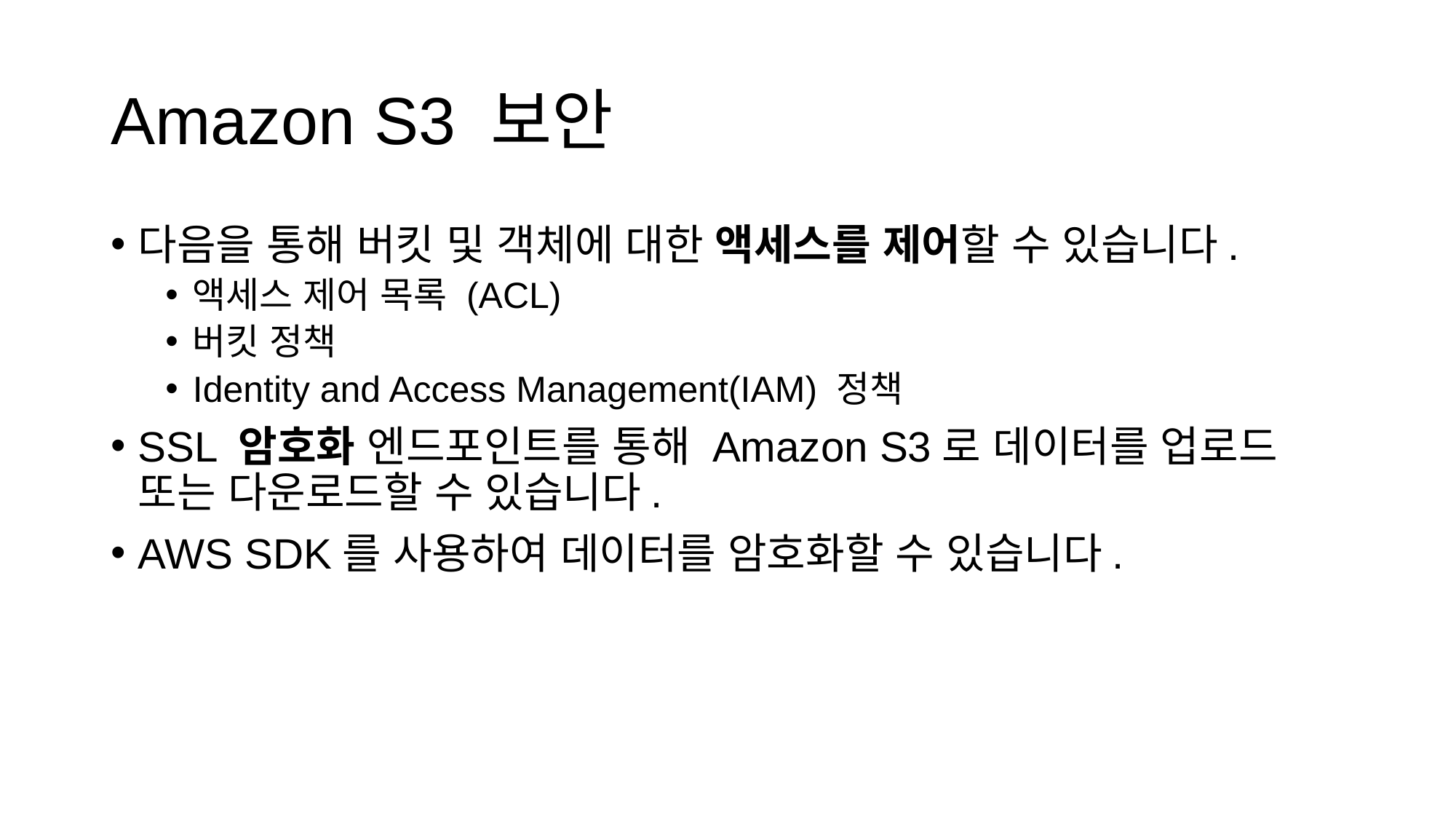

# Amazon S3 보안
다음을 통해 버킷 및 객체에 대한 액세스를 제어할 수 있습니다.
액세스 제어 목록 (ACL)
버킷 정책
Identity and Access Management(IAM) 정책
SSL 암호화 엔드포인트를 통해 Amazon S3로 데이터를 업로드 또는 다운로드할 수 있습니다.
AWS SDK를 사용하여 데이터를 암호화할 수 있습니다.